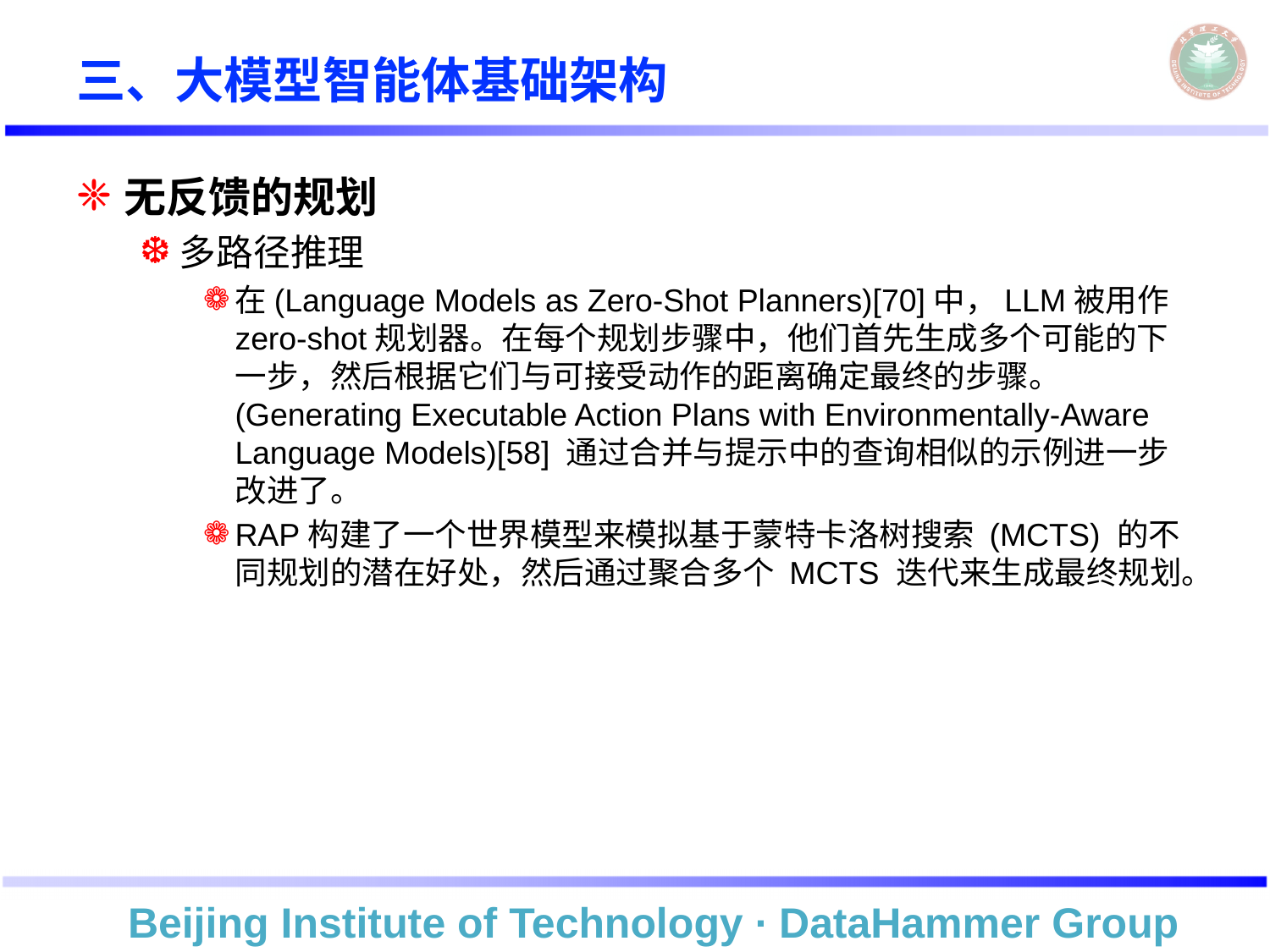

# 三、大模型智能体基础架构
无反馈的规划
多路径推理
在(Language Models as Zero-Shot Planners)[70]中，LLM被用作zero-shot规划器。在每个规划步骤中，他们首先生成多个可能的下一步，然后根据它们与可接受动作的距离确定最终的步骤。(Generating Executable Action Plans with Environmentally-Aware Language Models)[58] 通过合并与提示中的查询相似的示例进一步改进了。
RAP构建了一个世界模型来模拟基于蒙特卡洛树搜索 (MCTS) 的不同规划的潜在好处，然后通过聚合多个 MCTS 迭代来生成最终规划。